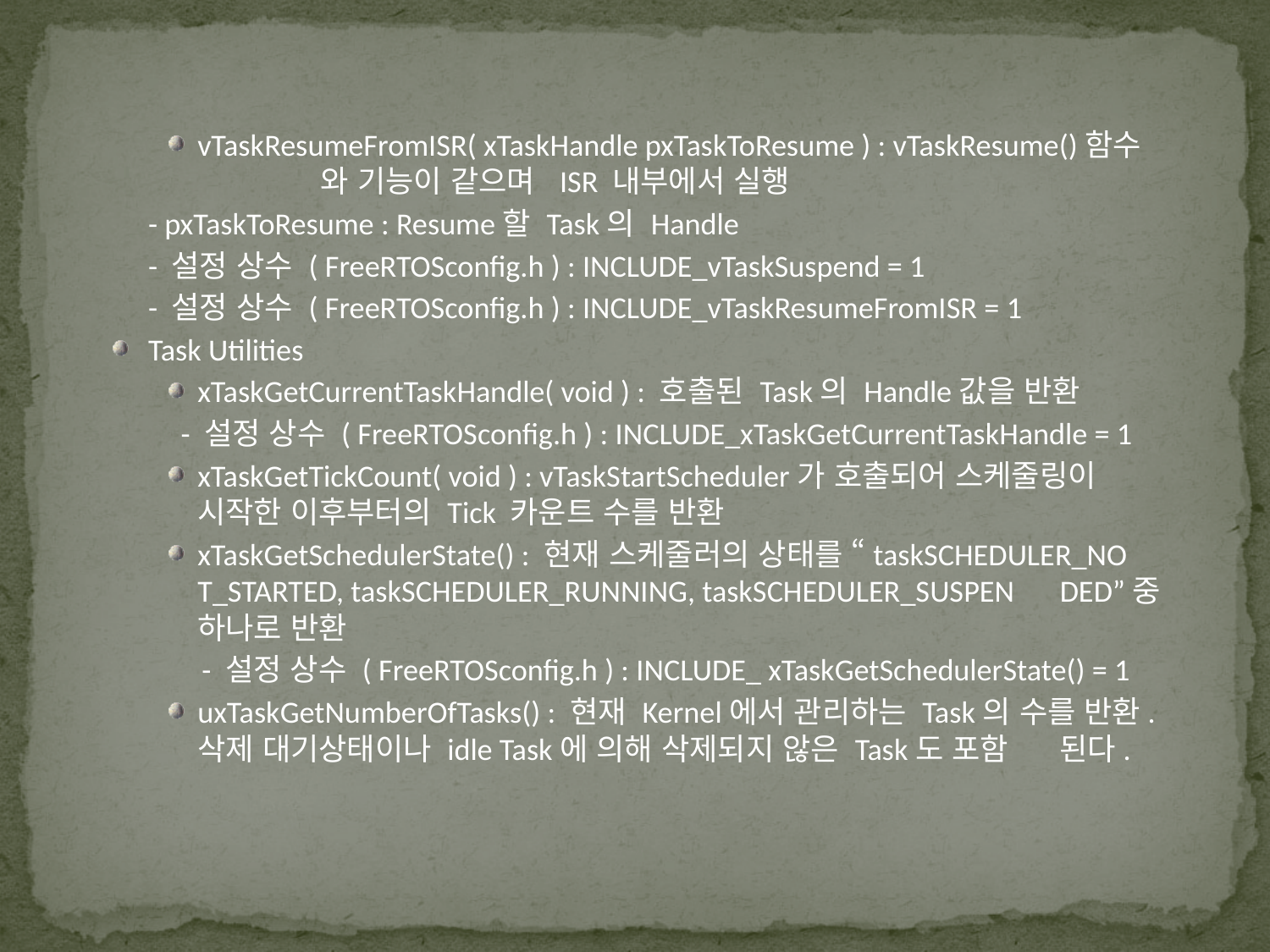

vTaskResumeFromISR( xTaskHandle pxTaskToResume ) : vTaskResume()함수	와 기능이 같으며  ISR 내부에서 실행
     		- pxTaskToResume : Resume할 Task의 Handle
		- 설정 상수 ( FreeRTOSconfig.h ) : INCLUDE_vTaskSuspend = 1
		- 설정 상수 ( FreeRTOSconfig.h ) : INCLUDE_vTaskResumeFromISR = 1
Task Utilities
xTaskGetCurrentTaskHandle( void ) : 호출된 Task의 Handle값을 반환
  - 설정 상수 ( FreeRTOSconfig.h ) : INCLUDE_xTaskGetCurrentTaskHandle = 1
xTaskGetTickCount( void ) : vTaskStartScheduler가 호출되어 스케줄링이 	시작한 이후부터의 Tick 카운트 수를 반환
xTaskGetSchedulerState() : 현재 스케줄러의 상태를 “taskSCHEDULER_NO	T_STARTED, taskSCHEDULER_RUNNING, taskSCHEDULER_SUSPEN	DED”중 하나로 반환
     - 설정 상수 ( FreeRTOSconfig.h ) : INCLUDE_ xTaskGetSchedulerState() = 1
uxTaskGetNumberOfTasks() : 현재 Kernel에서 관리하는 Task의 수를 반환. 	삭제 대기상태이나 idle Task에 의해 삭제되지 않은 Task도 포함	된다.